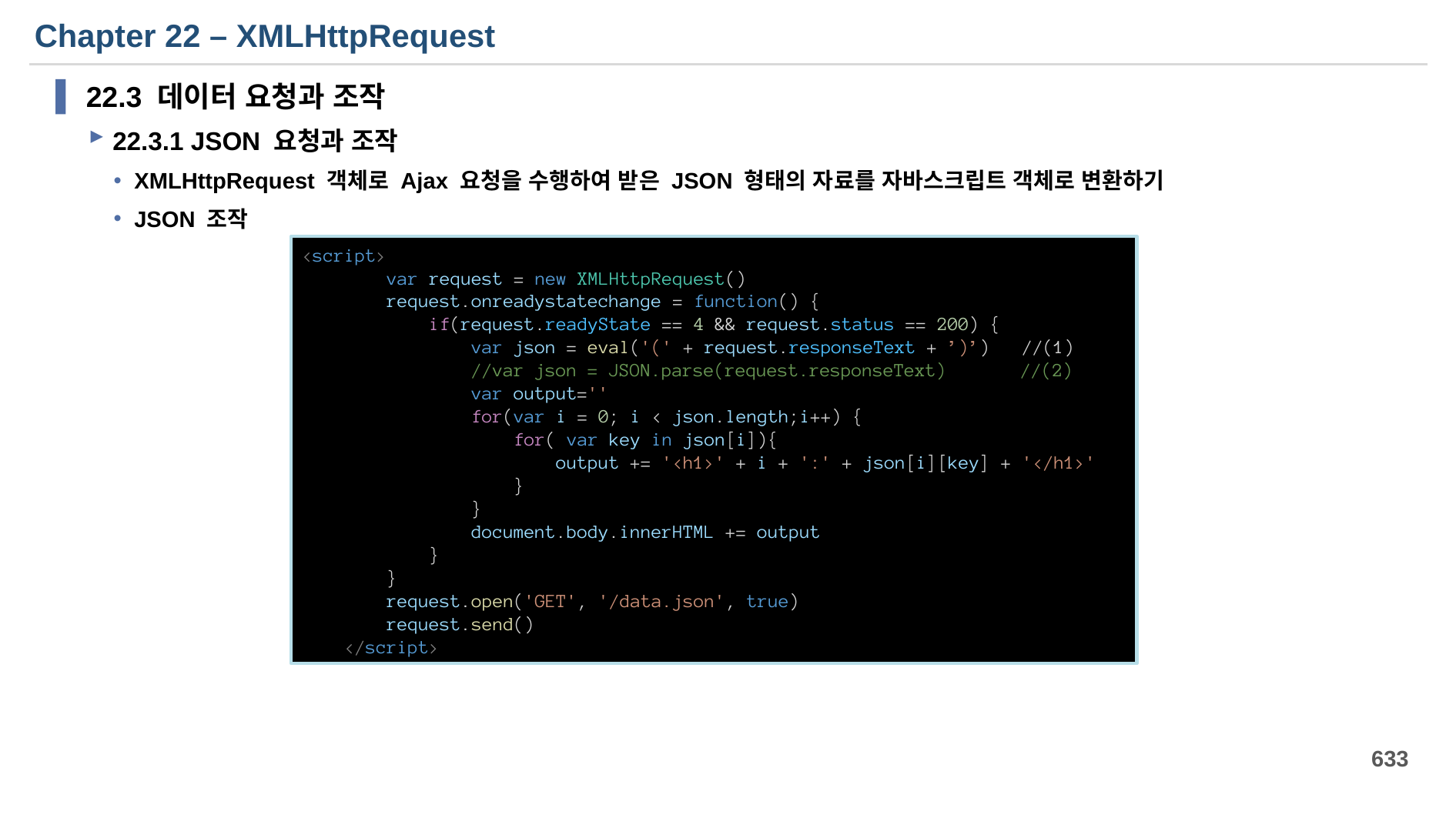

# Chapter 22 – XMLHttpRequest
22.3 데이터 요청과 조작
22.3.1 JSON 요청과 조작
XMLHttpRequest 객체로 Ajax 요청을 수행하여 받은 JSON 형태의 자료를 자바스크립트 객체로 변환하기
JSON 조작

//(2)와 같이 코딩해도 되나 인터넷 익스플로러 구버전에서는 사용할 수 없음

<script>
        var request = new XMLHttpRequest()
        request.onreadystatechange = function() {
            if(request.readyState == 4 && request.status == 200) {
                var json = eval('(' + request.responseText + ’)’)   //(1)
                //var json = JSON.parse(request.responseText)       //(2)
                var output=''
                for(var i = 0; i < json.length;i++) {
                    for( var key in json[i]){
                        output += '<h1>' + i + ':' + json[i][key] + '</h1>'
                    }
                }
                document.body.innerHTML += output
            }
        }
        request.open('GET', '/data.json', true)
        request.send()
    </script>
633